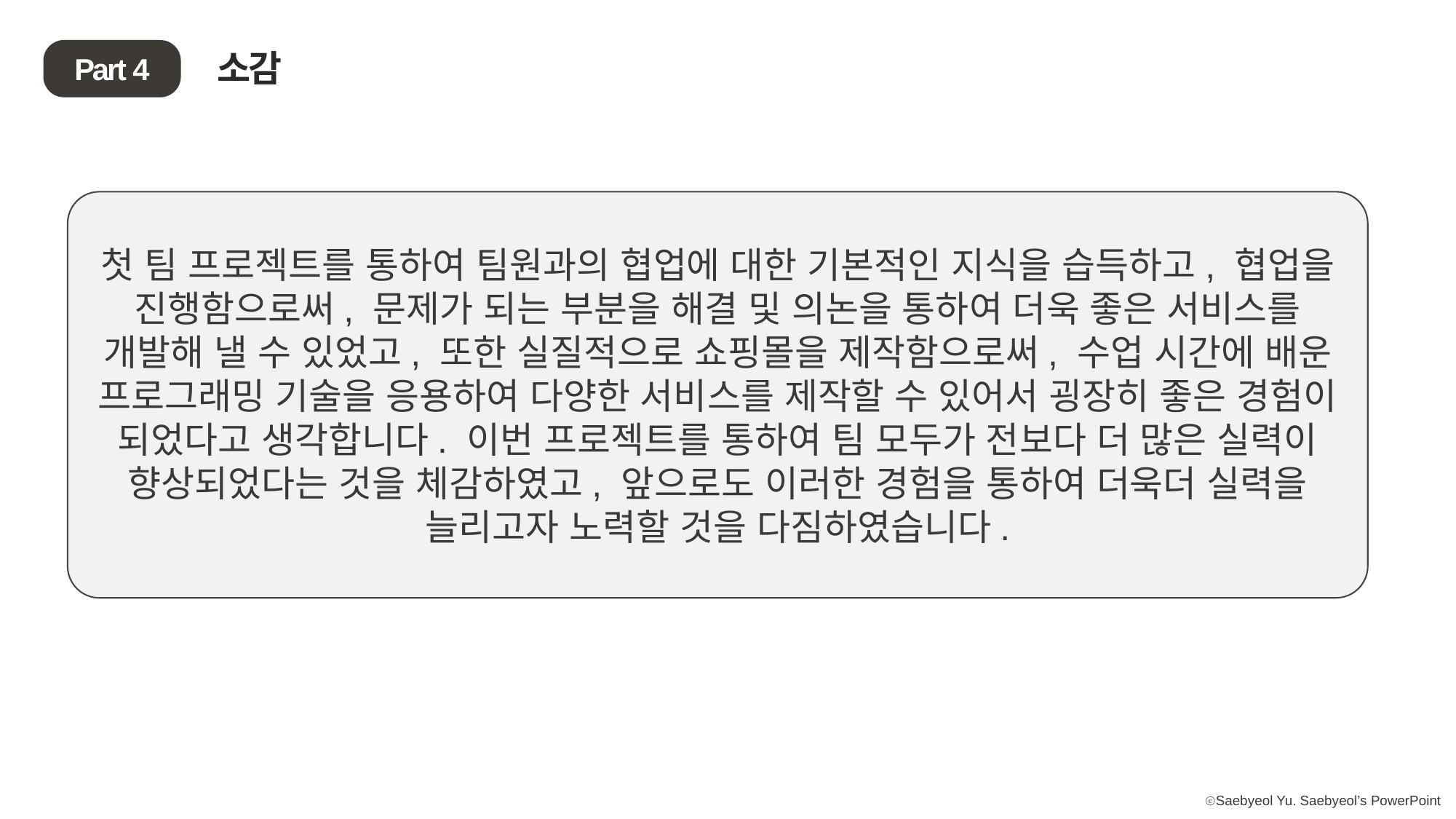

소감
Part 4
첫 팀 프로젝트를 통하여 팀원과의 협업에 대한 기본적인 지식을 습득하고, 협업을 진행함으로써, 문제가 되는 부분을 해결 및 의논을 통하여 더욱 좋은 서비스를 개발해 낼 수 있었고, 또한 실질적으로 쇼핑몰을 제작함으로써, 수업 시간에 배운 프로그래밍 기술을 응용하여 다양한 서비스를 제작할 수 있어서 굉장히 좋은 경험이 되었다고 생각합니다. 이번 프로젝트를 통하여 팀 모두가 전보다 더 많은 실력이 향상되었다는 것을 체감하였고, 앞으로도 이러한 경험을 통하여 더욱더 실력을 늘리고자 노력할 것을 다짐하였습니다.